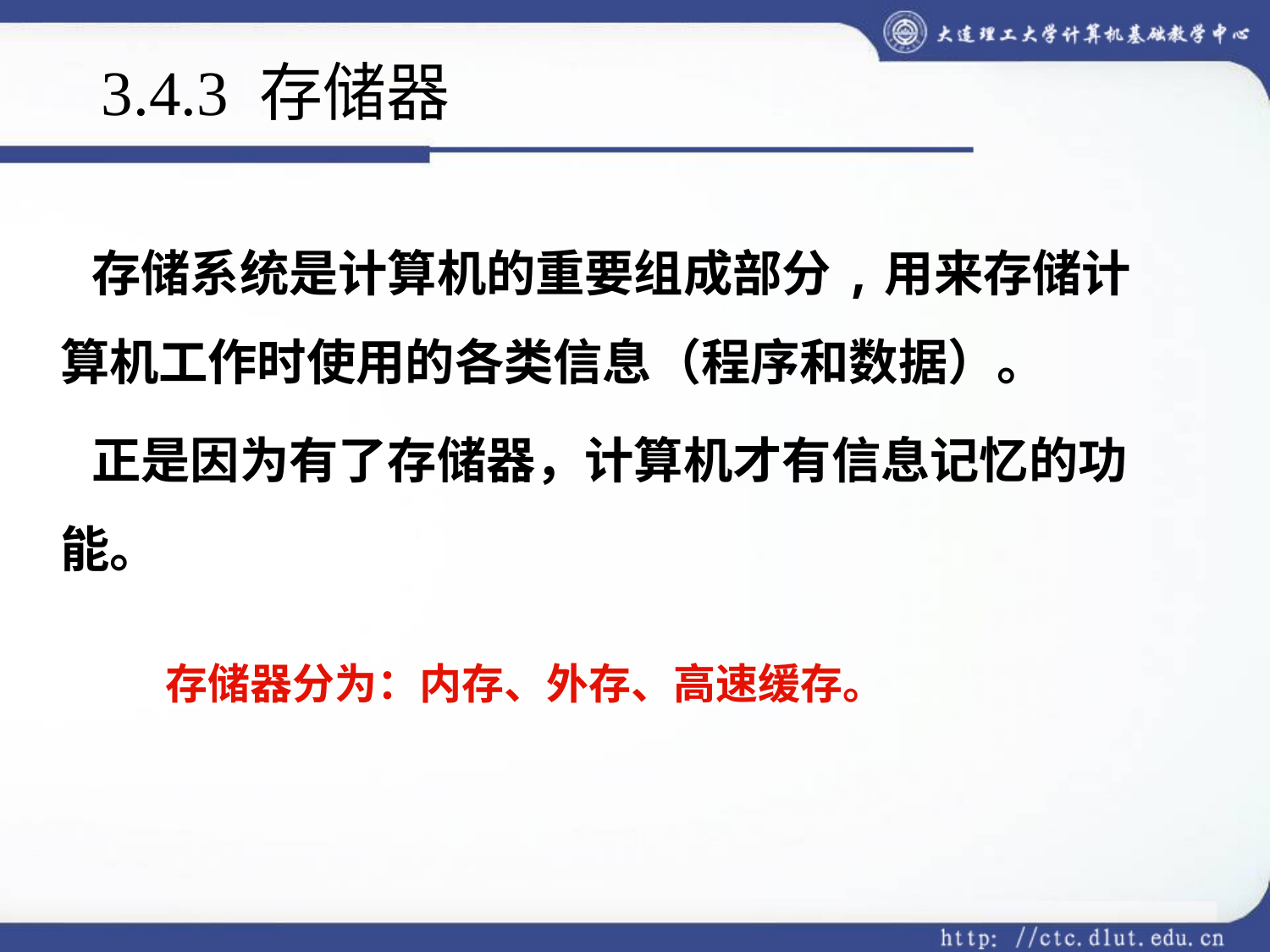

3.4.3 存储器
      存储系统是计算机的重要组成部分,用来存储计算机工作时使用的各类信息（程序和数据）。
      正是因为有了存储器，计算机才有信息记忆的功能。
     存储器分为：内存、外存、高速缓存。